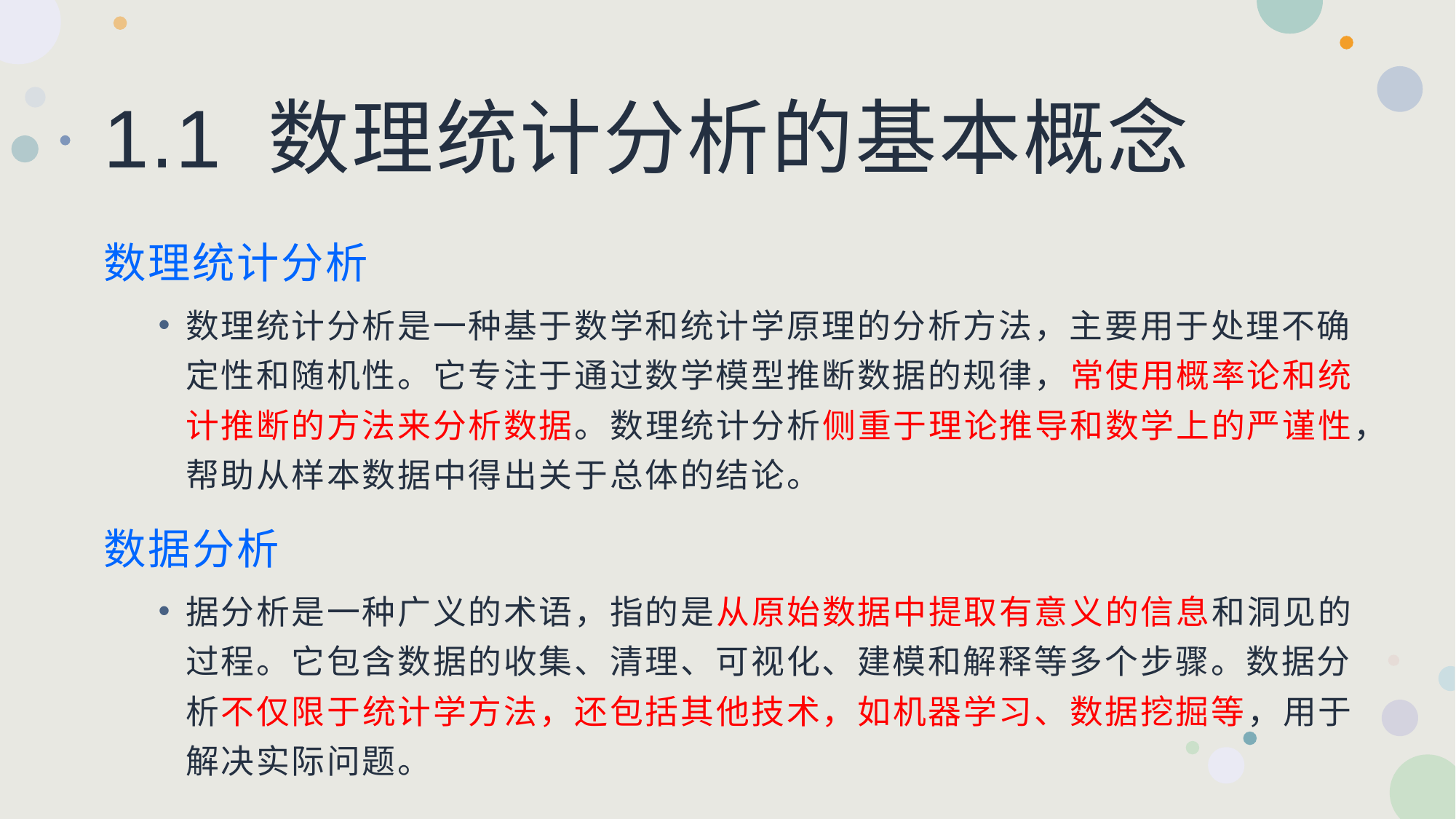

# 1.1 数理统计分析的基本概念
数理统计分析
数理统计分析是一种基于数学和统计学原理的分析方法，主要用于处理不确定性和随机性。它专注于通过数学模型推断数据的规律，常使用概率论和统计推断的方法来分析数据。数理统计分析侧重于理论推导和数学上的严谨性，帮助从样本数据中得出关于总体的结论。
数据分析
据分析是一种广义的术语，指的是从原始数据中提取有意义的信息和洞见的过程。它包含数据的收集、清理、可视化、建模和解释等多个步骤。数据分析不仅限于统计学方法，还包括其他技术，如机器学习、数据挖掘等，用于解决实际问题。